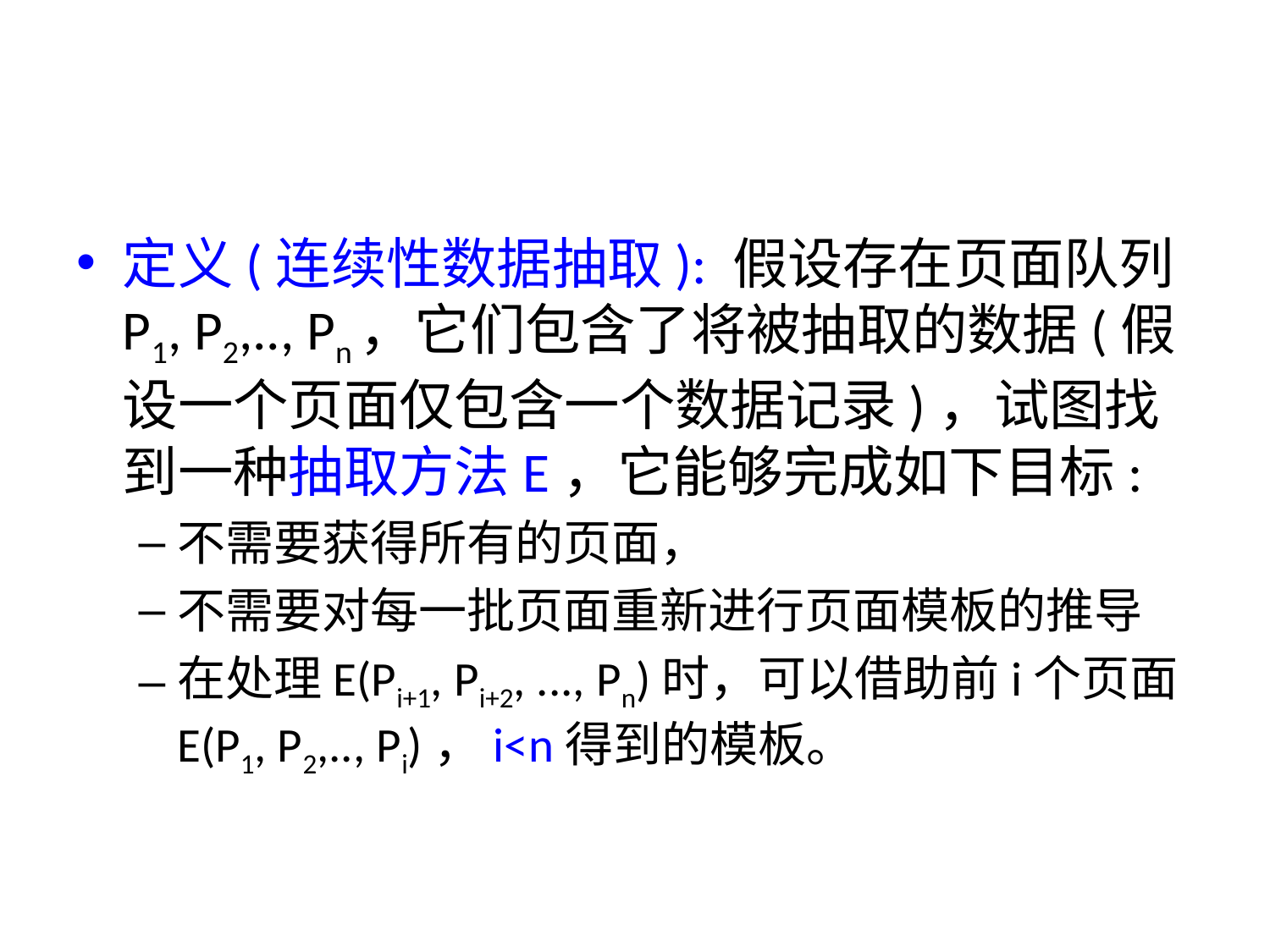

#
定义(连续性数据抽取): 假设存在页面队列P1, P2,.., Pn，它们包含了将被抽取的数据(假设一个页面仅包含一个数据记录)，试图找到一种抽取方法E，它能够完成如下目标:
不需要获得所有的页面，
不需要对每一批页面重新进行页面模板的推导
在处理E(Pi+1, Pi+2, ..., Pn)时，可以借助前i个页面E(P1, P2,.., Pi)，i<n得到的模板。